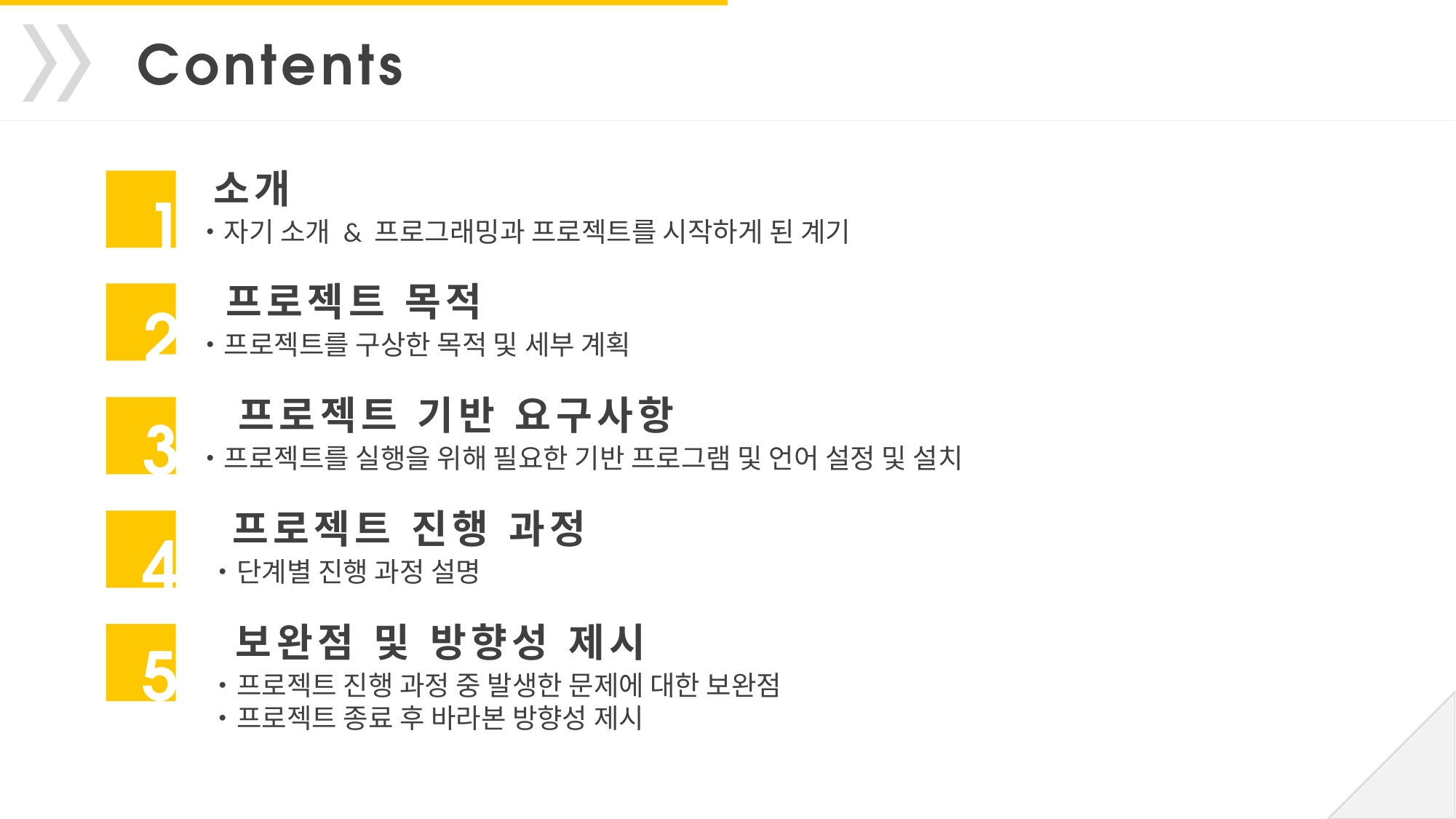

Contents
소개
・자기 소개 & 프로그래밍과 프로젝트를 시작하게 된 계기

1
프로젝트 목적
・프로젝트를 구상한 목적 및 세부 계획

2
프로젝트 기반 요구사항
・프로젝트를 실행을 위해 필요한 기반 프로그램 및 언어 설정 및 설치

3
프로젝트 진행 과정
 ・단계별 진행 과정 설명

4
보완점 및 방향성 제시
 ・프로젝트 진행 과정 중 발생한 문제에 대한 보완점
 ・프로젝트 종료 후 바라본 방향성 제시

5